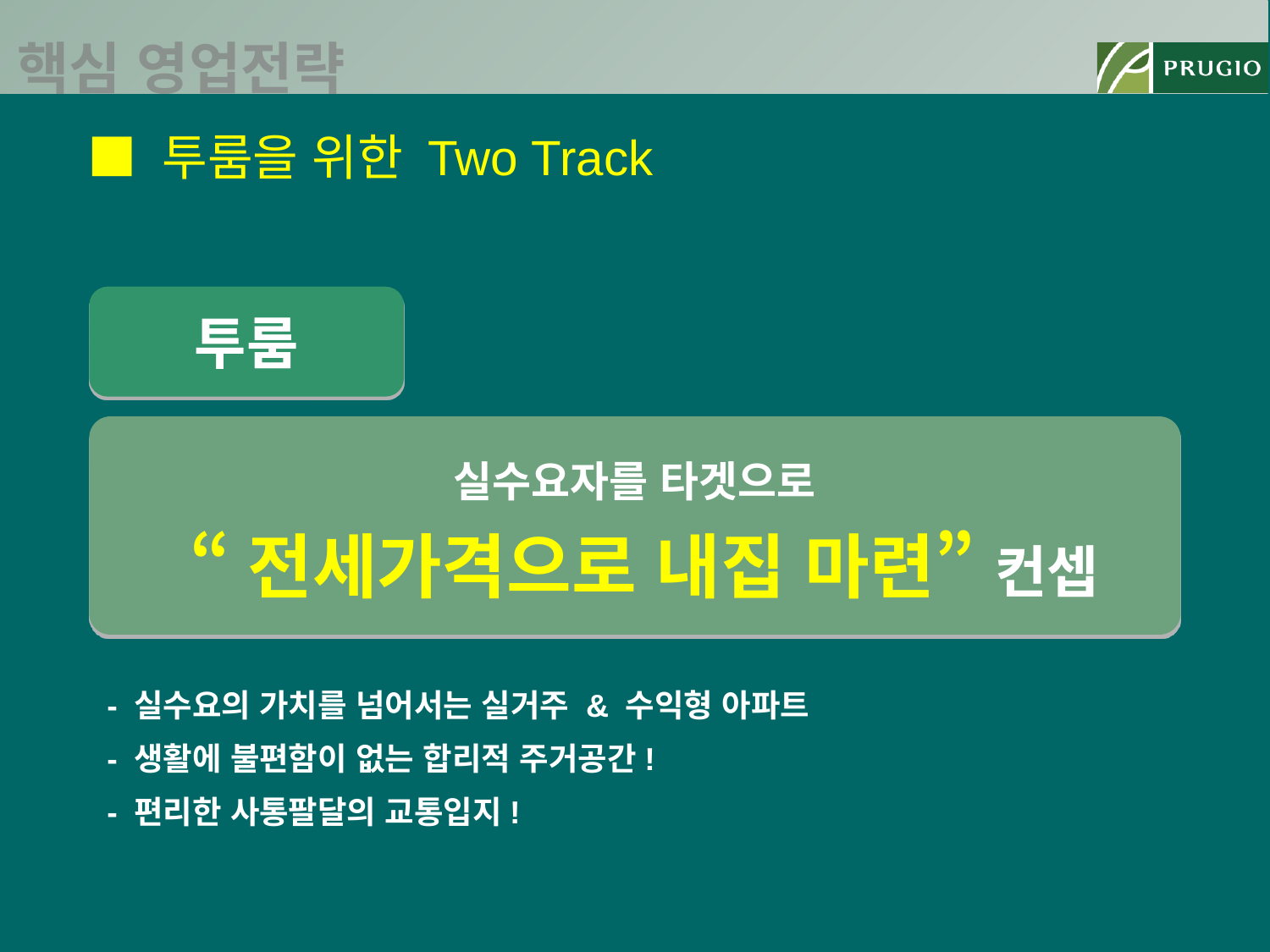

핵심 영업전략
■ 투룸을 위한 Two Track
투룸
실수요자를 타겟으로
 “전세가격으로 내집 마련” 컨셉
 - 실수요의 가치를 넘어서는 실거주 & 수익형 아파트
 - 생활에 불편함이 없는 합리적 주거공간!
 - 편리한 사통팔달의 교통입지!